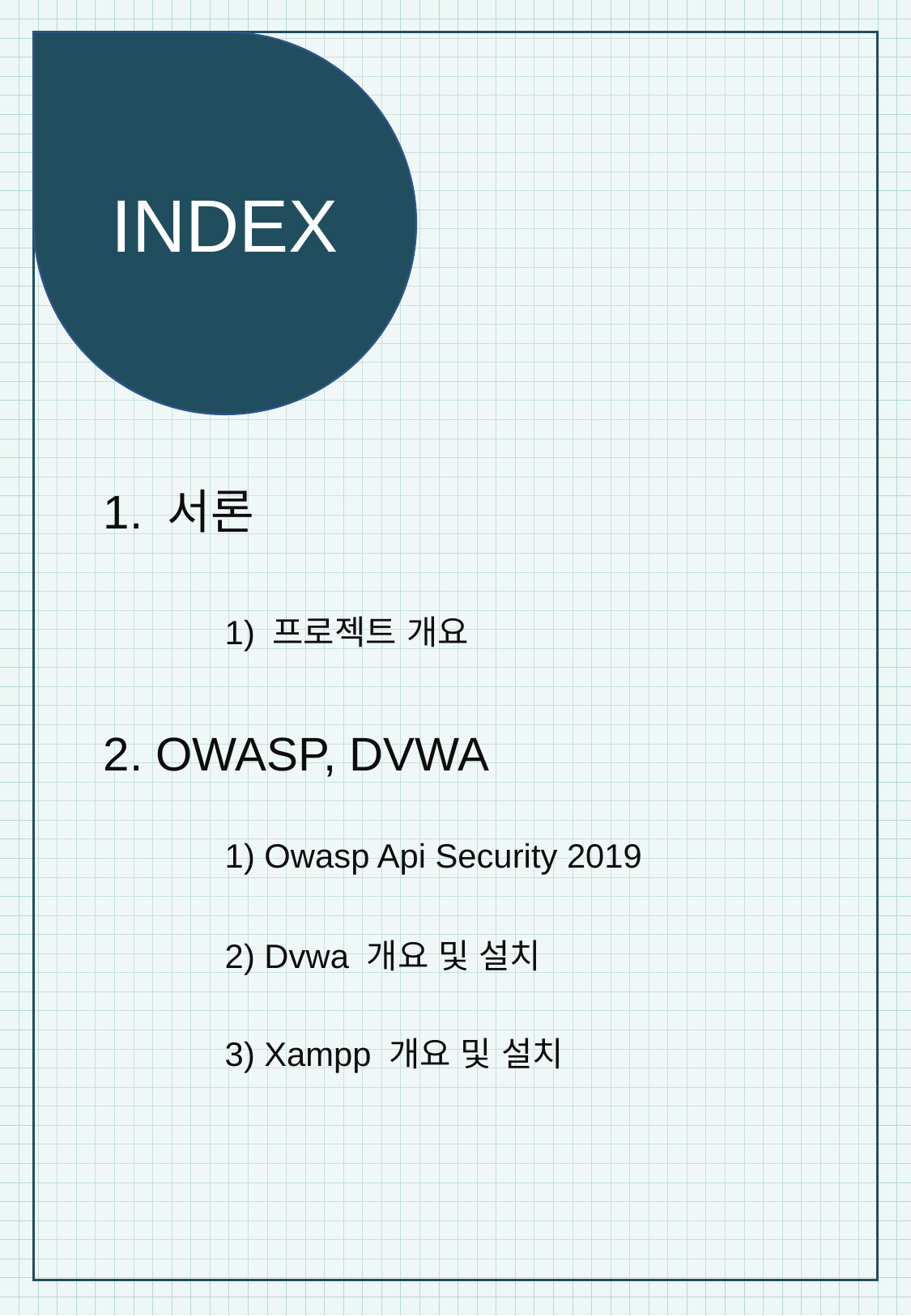

INDEX

1. 서론

	1) 프로젝트 개요

2. OWASP, DVWA
 	1) Owasp Api Security 2019

	2) Dvwa 개요 및 설치

	3) Xampp 개요 및 설치